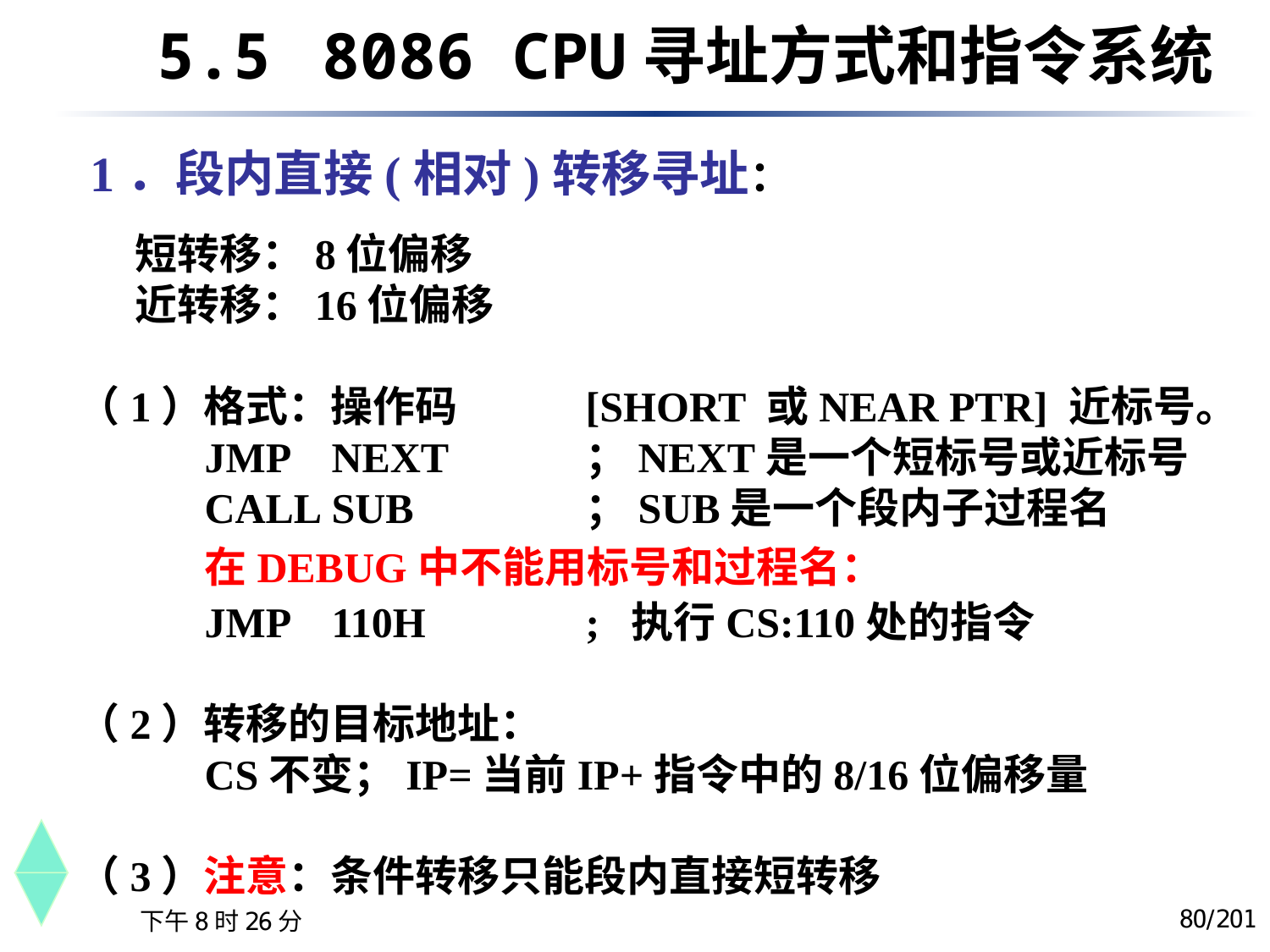

5.5	 8086 CPU寻址方式和指令系统
 1．段内直接(相对)转移寻址：

     短转移：8位偏移
     近转移：16位偏移

（1）格式：操作码 	[SHORT 或NEAR PTR] 近标号。
	JMP	NEXT		；NEXT是一个短标号或近标号
	CALL	SUB		；SUB是一个段内子过程名
	在DEBUG中不能用标号和过程名：
	JMP	110H		;  执行CS:110处的指令

（2）转移的目标地址：
	CS不变；IP=当前IP+指令中的8/16位偏移量

（3）注意：条件转移只能段内直接短转移
80/201
下午8时26分